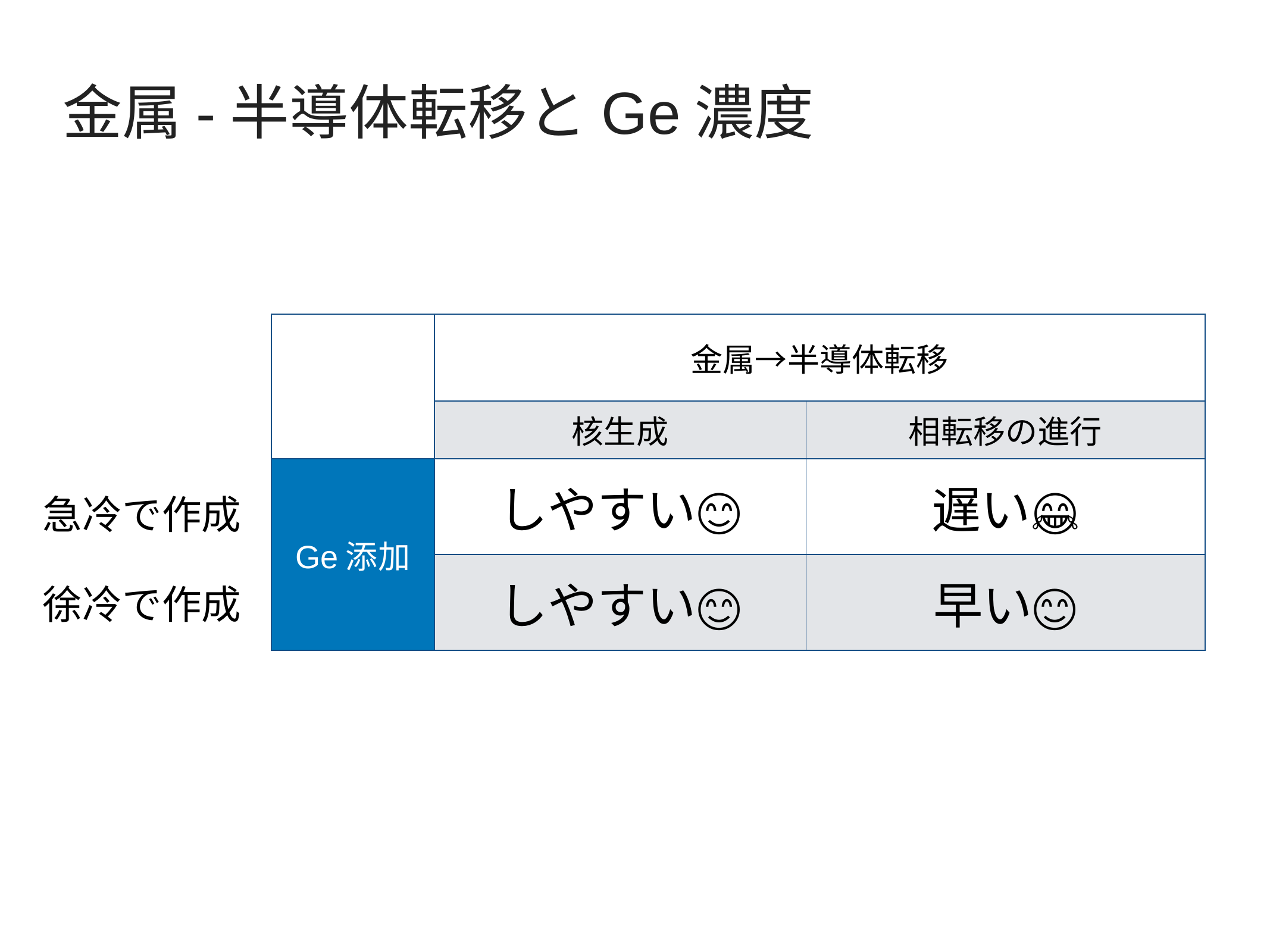

金属-半導体転移とGe濃度
|  | 金属→半導体転移 |  |
| --- | --- | --- |
|  | 核生成 | 相転移の進行 |
| Ge添加 | しやすい😊 | 遅い😂 |
|  | しやすい😊 | 早い😊 |
急冷で作成
徐冷で作成